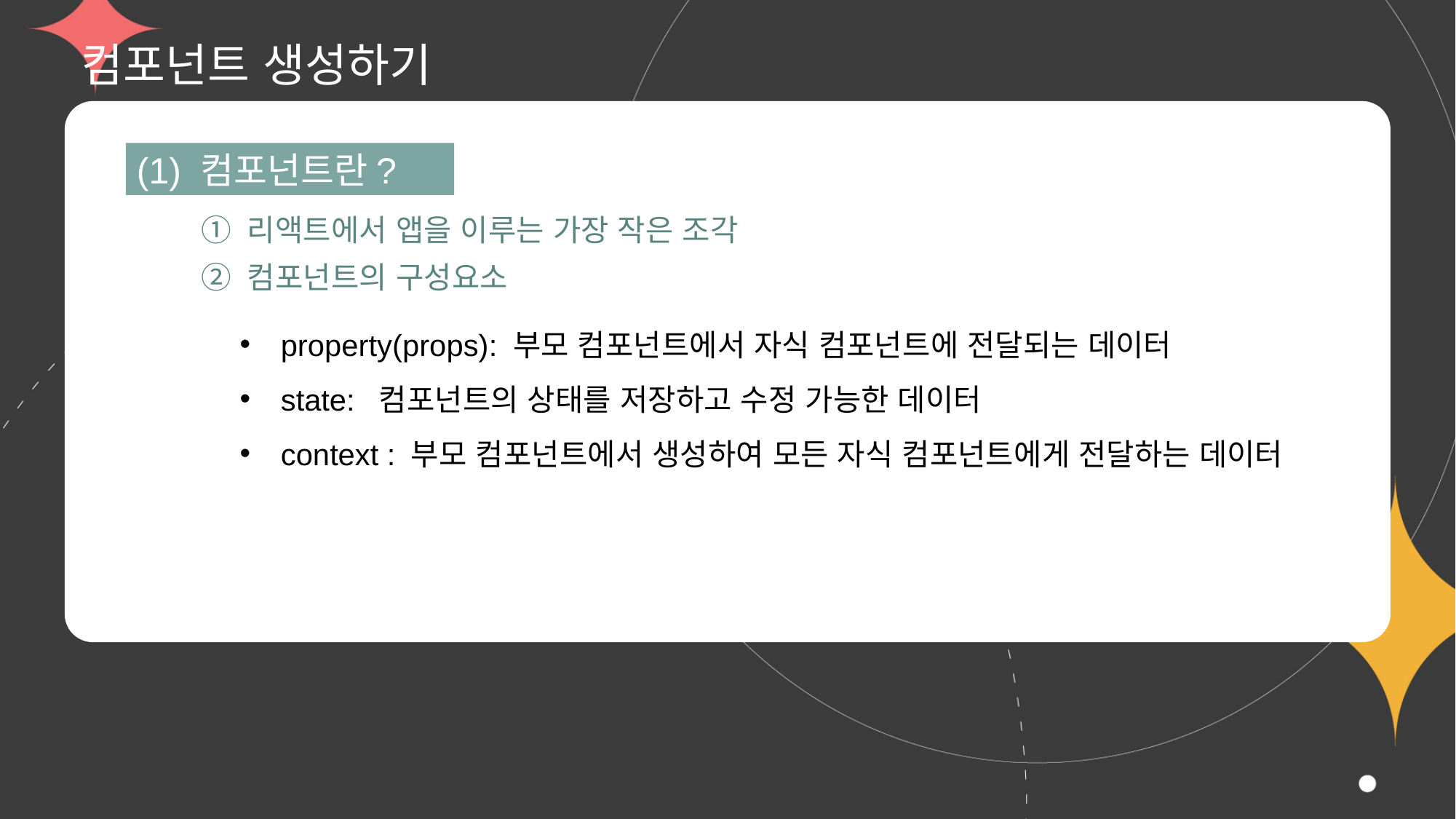

# 컴포넌트 생성하기
(1) 컴포넌트란?
① 리액트에서 앱을 이루는 가장 작은 조각
② 컴포넌트의 구성요소
property(props): 부모 컴포넌트에서 자식 컴포넌트에 전달되는 데이터
state:  컴포넌트의 상태를 저장하고 수정 가능한 데이터
context : 부모 컴포넌트에서 생성하여 모든 자식 컴포넌트에게 전달하는 데이터